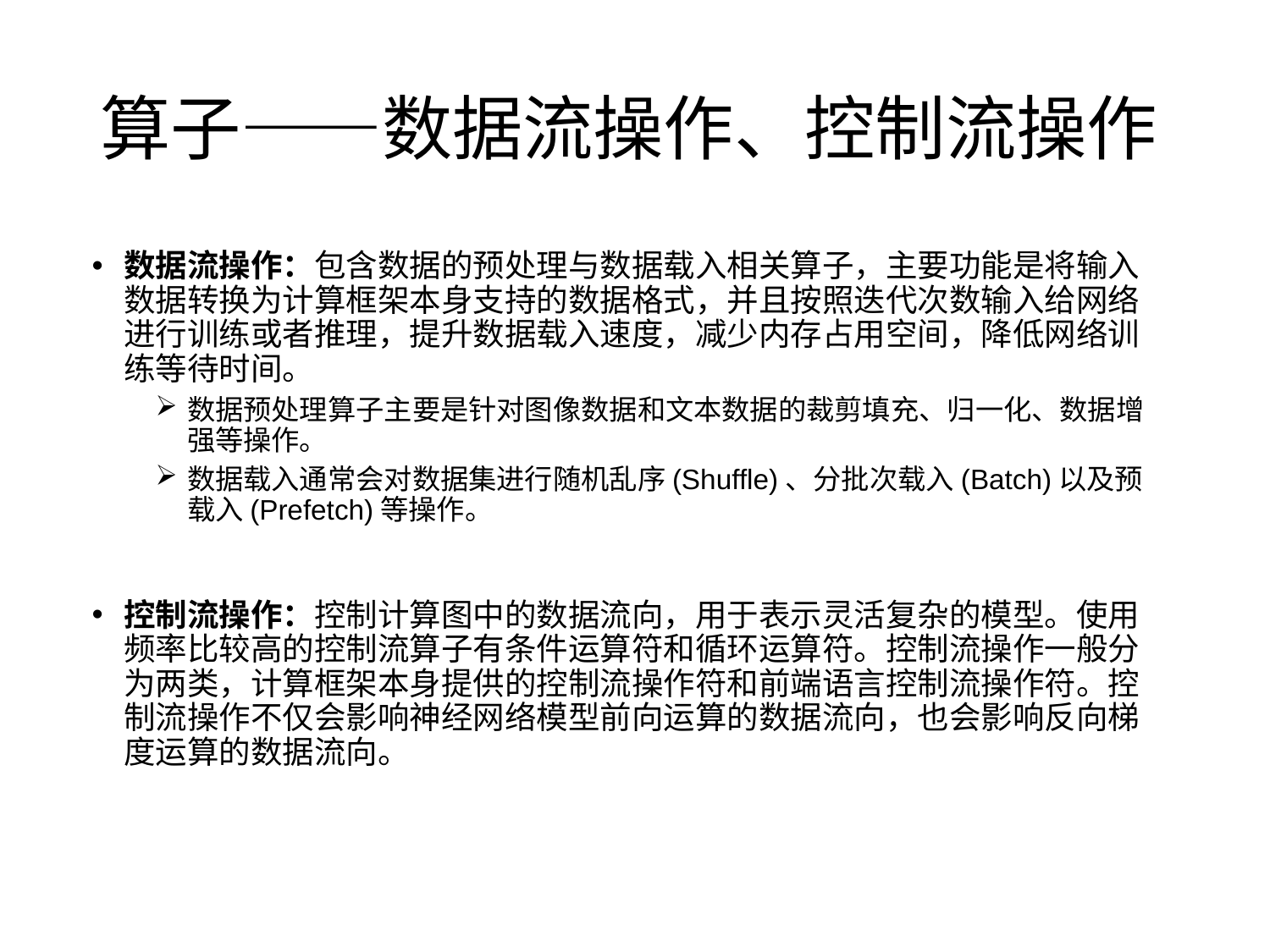

# 算子——数据流操作、控制流操作
数据流操作：包含数据的预处理与数据载入相关算子，主要功能是将输入数据转换为计算框架本身支持的数据格式，并且按照迭代次数输入给网络进行训练或者推理，提升数据载入速度，减少内存占用空间，降低网络训练等待时间。
数据预处理算子主要是针对图像数据和文本数据的裁剪填充、归一化、数据增强等操作。
数据载入通常会对数据集进行随机乱序(Shuffle)、分批次载入(Batch)以及预载入(Prefetch)等操作。

控制流操作：控制计算图中的数据流向，用于表示灵活复杂的模型。使用频率比较高的控制流算子有条件运算符和循环运算符。控制流操作一般分为两类，计算框架本身提供的控制流操作符和前端语言控制流操作符。控制流操作不仅会影响神经网络模型前向运算的数据流向，也会影响反向梯度运算的数据流向。